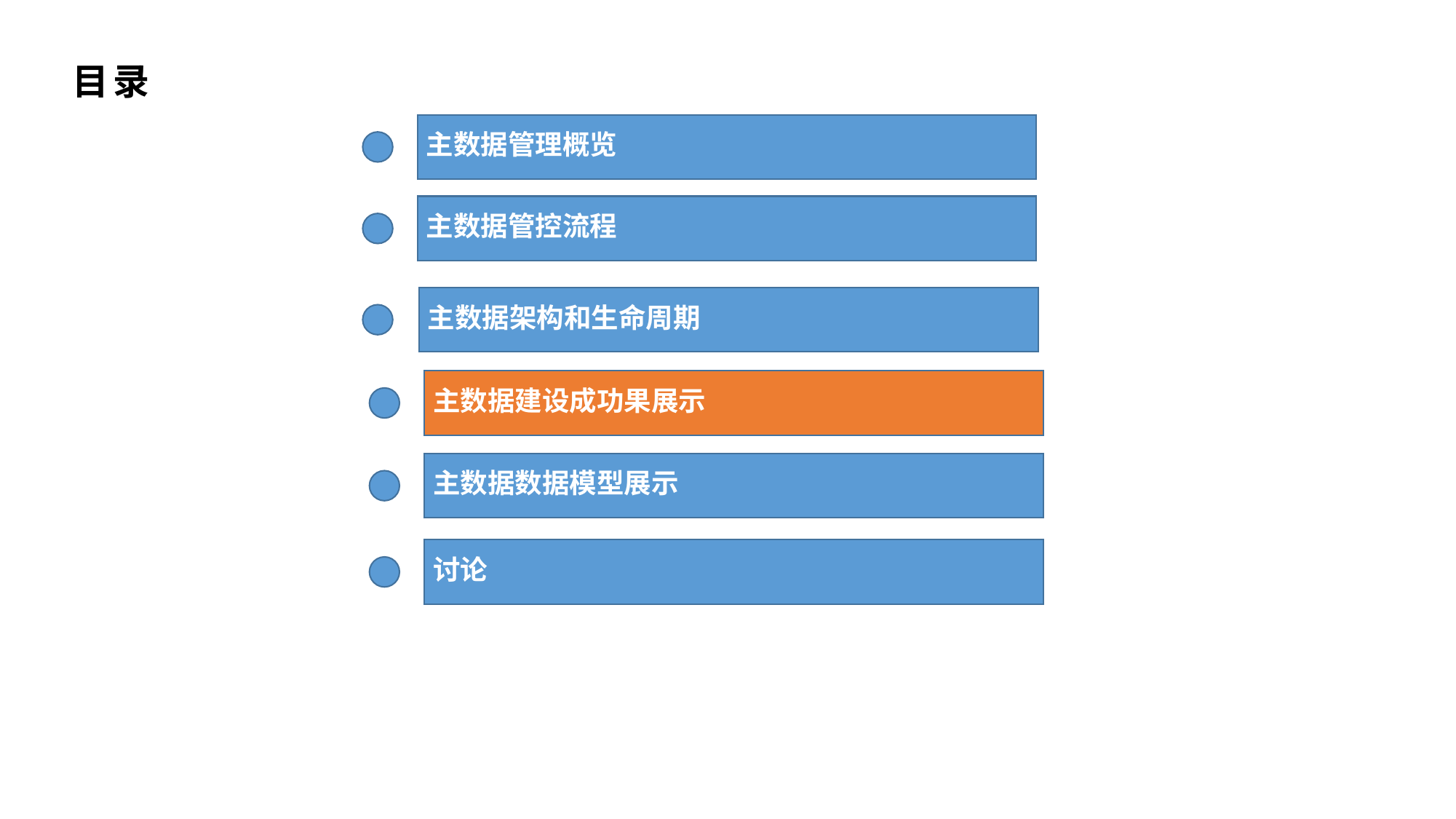

目录
主数据管理概览

主数据管控流程

主数据架构和生命周期

主数据建设成功果展示

主数据数据模型展示

讨论